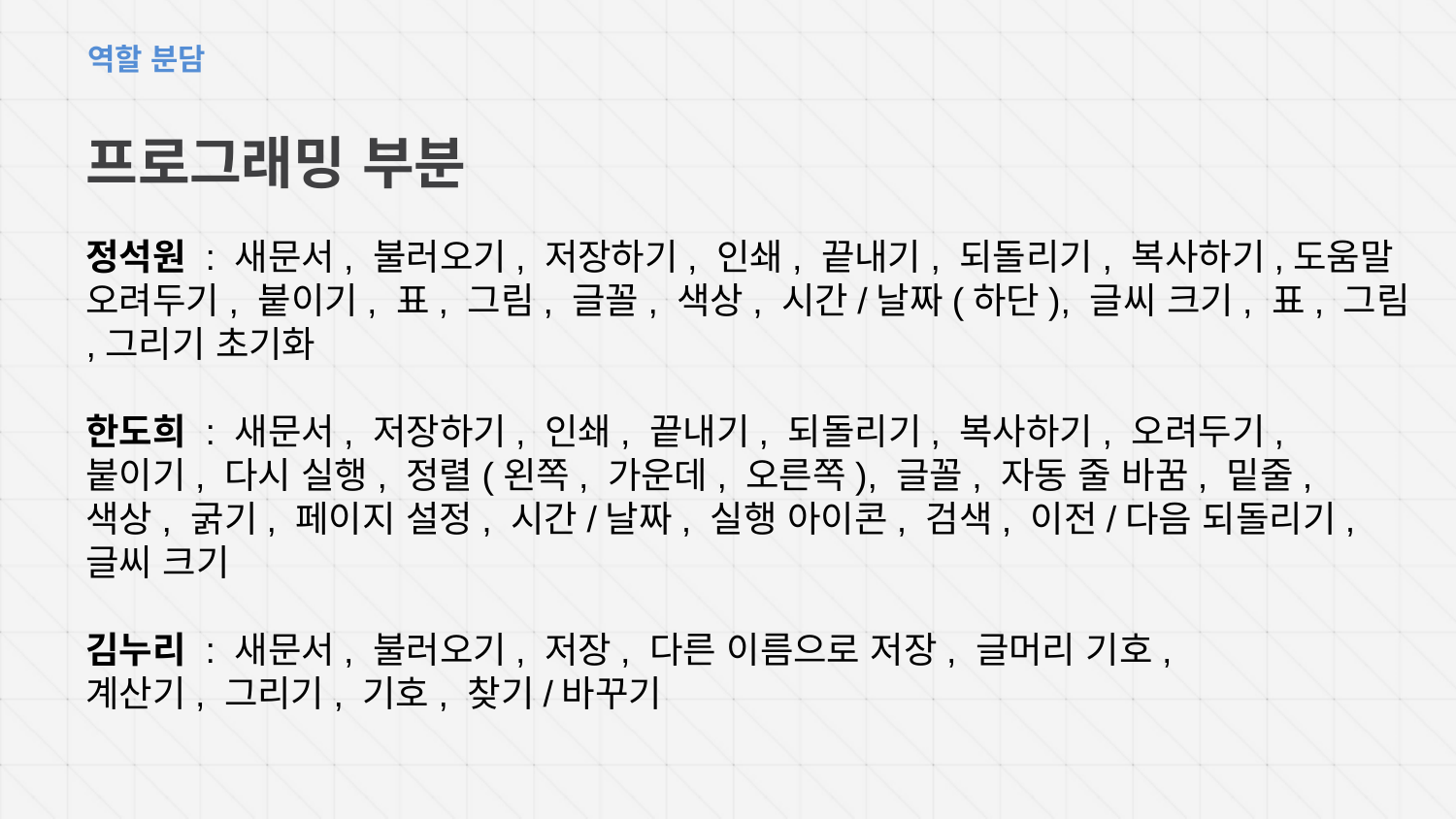

역할 분담
프로그래밍 부분
정석원 : 새문서, 불러오기, 저장하기, 인쇄, 끝내기, 되돌리기, 복사하기,도움말
오려두기, 붙이기, 표, 그림, 글꼴, 색상, 시간/날짜(하단), 글씨 크기, 표, 그림
,그리기 초기화

한도희 : 새문서, 저장하기, 인쇄, 끝내기, 되돌리기, 복사하기, 오려두기,
붙이기, 다시 실행, 정렬(왼쪽, 가운데, 오른쪽), 글꼴, 자동 줄 바꿈, 밑줄,
색상, 굵기, 페이지 설정, 시간/날짜, 실행 아이콘, 검색, 이전/다음 되돌리기,
글씨 크기

김누리 : 새문서, 불러오기, 저장, 다른 이름으로 저장, 글머리 기호,
계산기, 그리기, 기호, 찾기/바꾸기